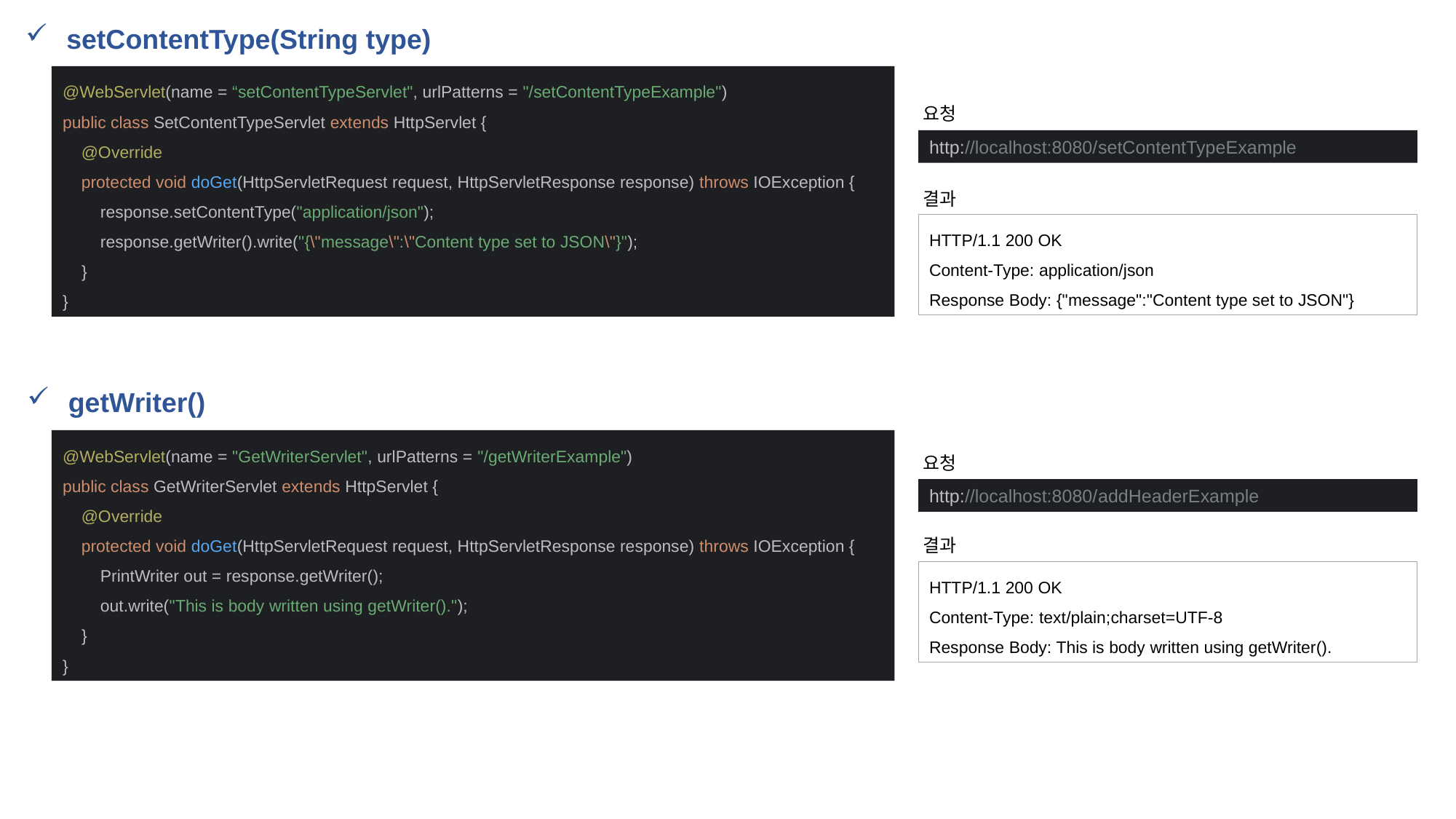

setContentType(String type)
@WebServlet(name = “setContentTypeServlet", urlPatterns = "/setContentTypeExample")
public class SetContentTypeServlet extends HttpServlet {
    @Override
    protected void doGet(HttpServletRequest request, HttpServletResponse response) throws IOException {
        response.setContentType("application/json");
        response.getWriter().write("{\"message\":\"Content type set to JSON\"}");
    }
}
요청
http://localhost:8080/setContentTypeExample
결과
HTTP/1.1 200 OK
Content-Type: application/json
Response Body: {"message":"Content type set to JSON"}
getWriter()
@WebServlet(name = "GetWriterServlet", urlPatterns = "/getWriterExample")
public class GetWriterServlet extends HttpServlet {
    @Override
    protected void doGet(HttpServletRequest request, HttpServletResponse response) throws IOException {
        PrintWriter out = response.getWriter();
        out.write("This is body written using getWriter().");
    }
}
요청
http://localhost:8080/addHeaderExample
결과
HTTP/1.1 200 OK
Content-Type: text/plain;charset=UTF-8
Response Body: This is body written using getWriter().